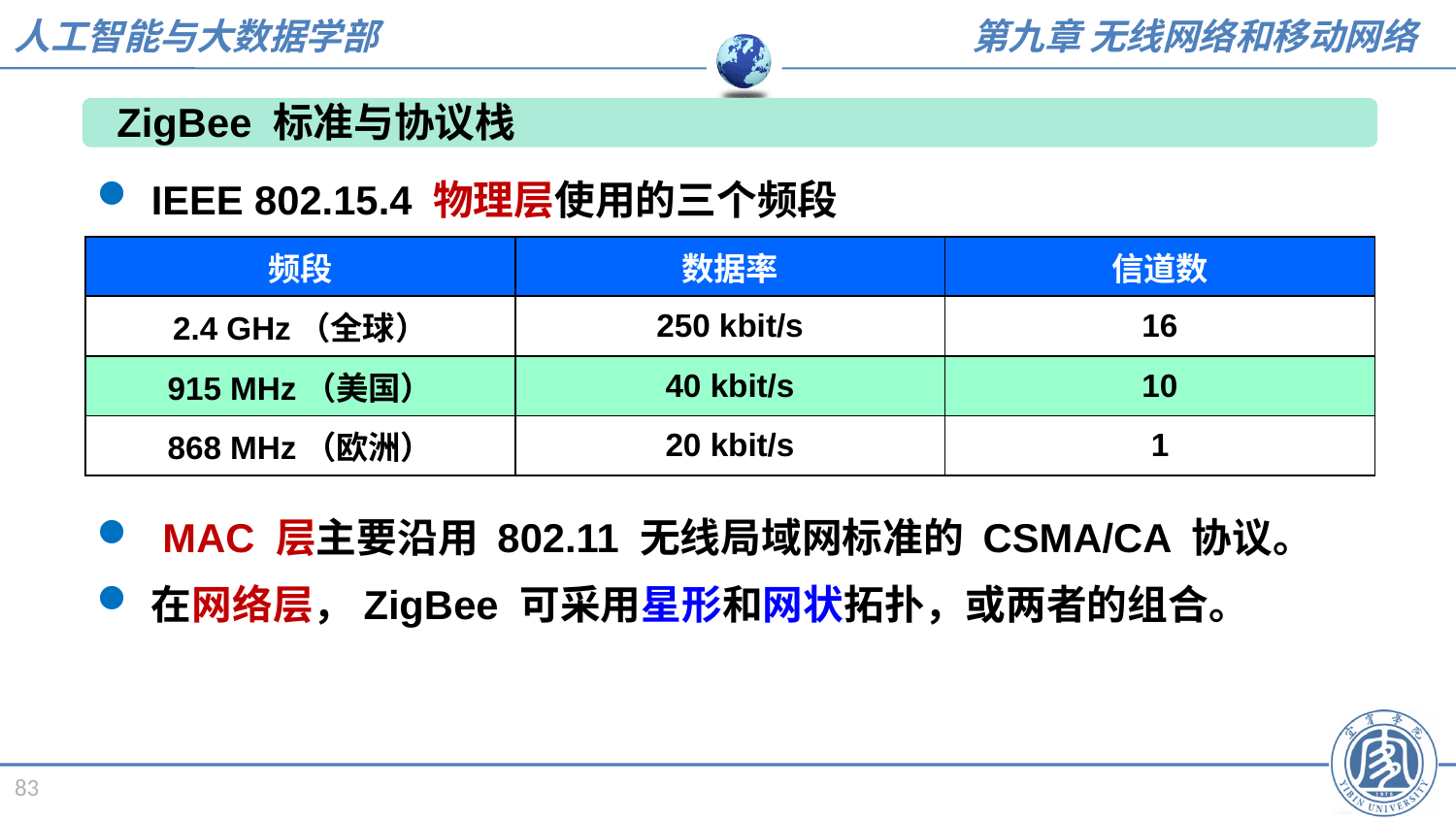

ZigBee 标准与协议栈

IEEE 802.15.4 物理层使用的三个频段
| 频段 | 数据率 | 信道数 |
| --- | --- | --- |
| 2.4 GHz（全球） | 250 kbit/s | 16 |
| 915 MHz（美国） | 40 kbit/s | 10 |
| 868 MHz（欧洲） | 20 kbit/s | 1 |
 MAC 层主要沿用 802.11 无线局域网标准的 CSMA/CA 协议。
在网络层，ZigBee 可采用星形和网状拓扑，或两者的组合。
83